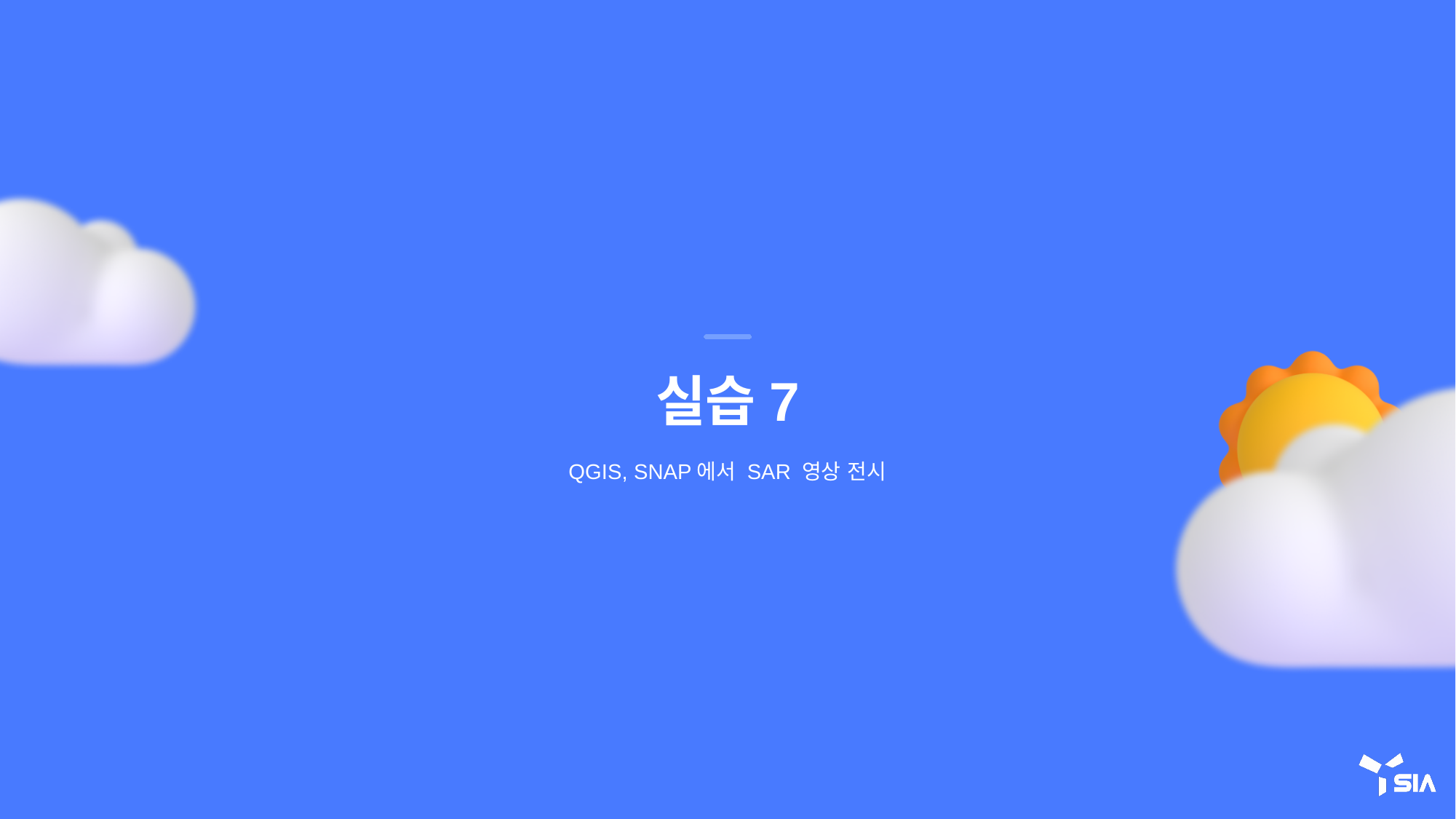

# 실습7
QGIS, SNAP에서 SAR 영상 전시